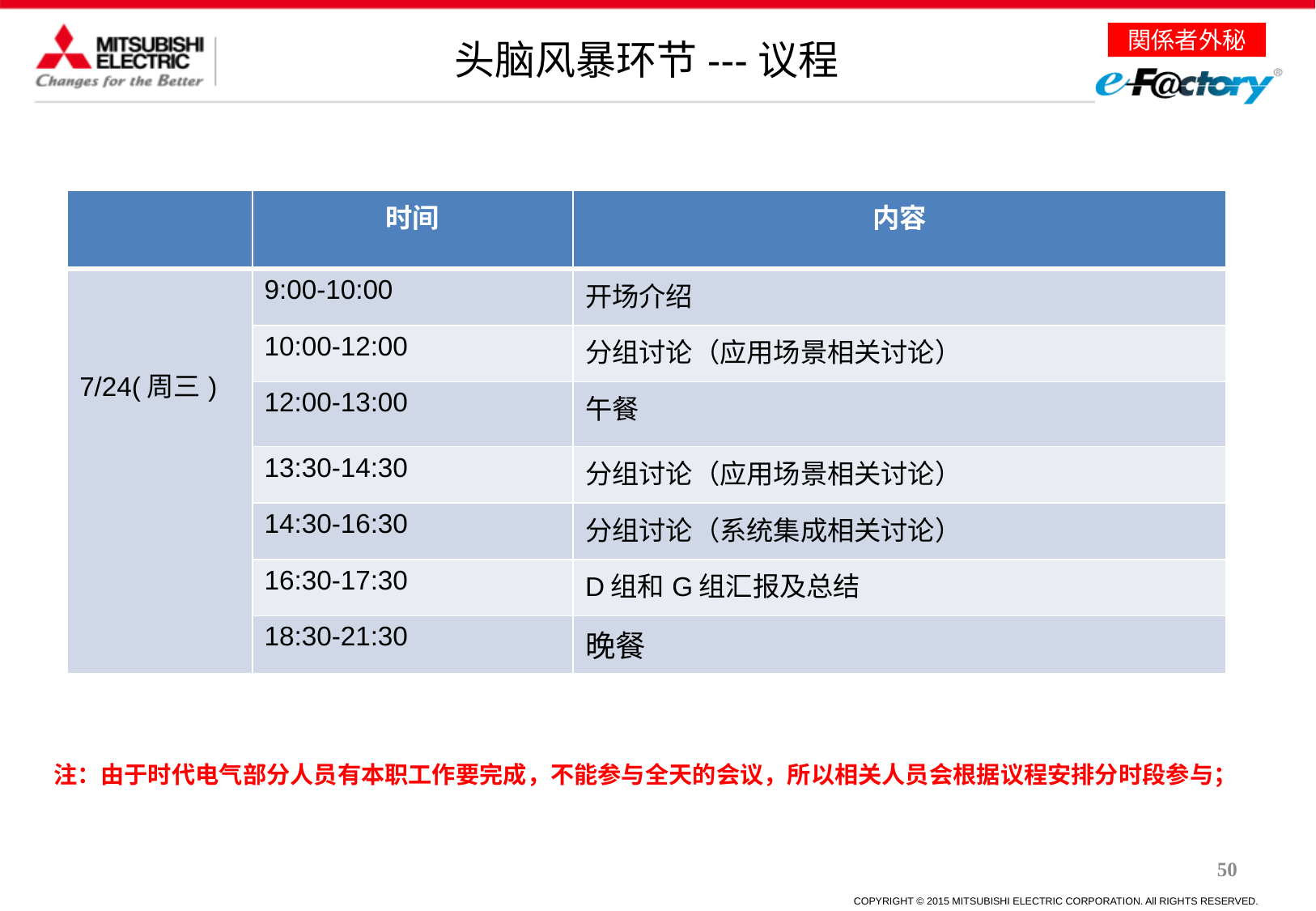

头脑风暴环节---议程
|  | 时间 | 内容 |
| --- | --- | --- |
| 7/24(周三) | 9:00-10:00 | 开场介绍 |
|  | 10:00-12:00 | 分组讨论（应用场景相关讨论） |
|  | 12:00-13:00 | 午餐 |
|  | 13:30-14:30 | 分组讨论（应用场景相关讨论） |
|  | 14:30-16:30 | 分组讨论（系统集成相关讨论） |
|  | 16:30-17:30 | D组和G组汇报及总结 |
|  | 18:30-21:30 | 晚餐 |
注：由于时代电气部分人员有本职工作要完成，不能参与全天的会议，所以相关人员会根据议程安排分时段参与；
50